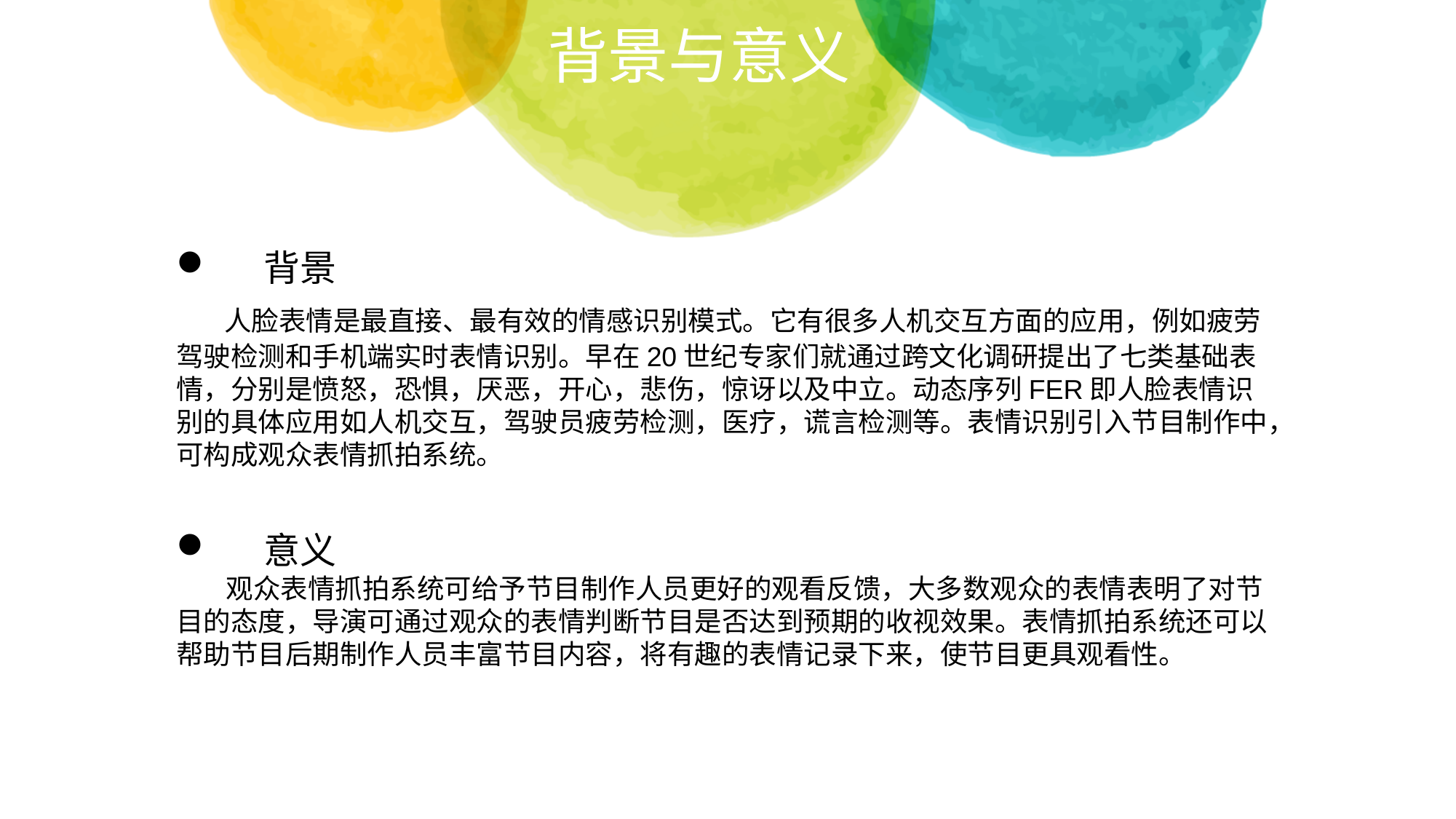

背景与意义
   背景
    人脸表情是最直接、最有效的情感识别模式。它有很多人机交互方面的应用，例如疲劳驾驶检测和手机端实时表情识别。早在20世纪专家们就通过跨文化调研提出了七类基础表情，分别是愤怒，恐惧，厌恶，开心，悲伤，惊讶以及中立。动态序列FER即人脸表情识别的具体应用如人机交互，驾驶员疲劳检测，医疗，谎言检测等。表情识别引入节目制作中，可构成观众表情抓拍系统。
   意义
       观众表情抓拍系统可给予节目制作人员更好的观看反馈，大多数观众的表情表明了对节目的态度，导演可通过观众的表情判断节目是否达到预期的收视效果。表情抓拍系统还可以帮助节目后期制作人员丰富节目内容，将有趣的表情记录下来，使节目更具观看性。